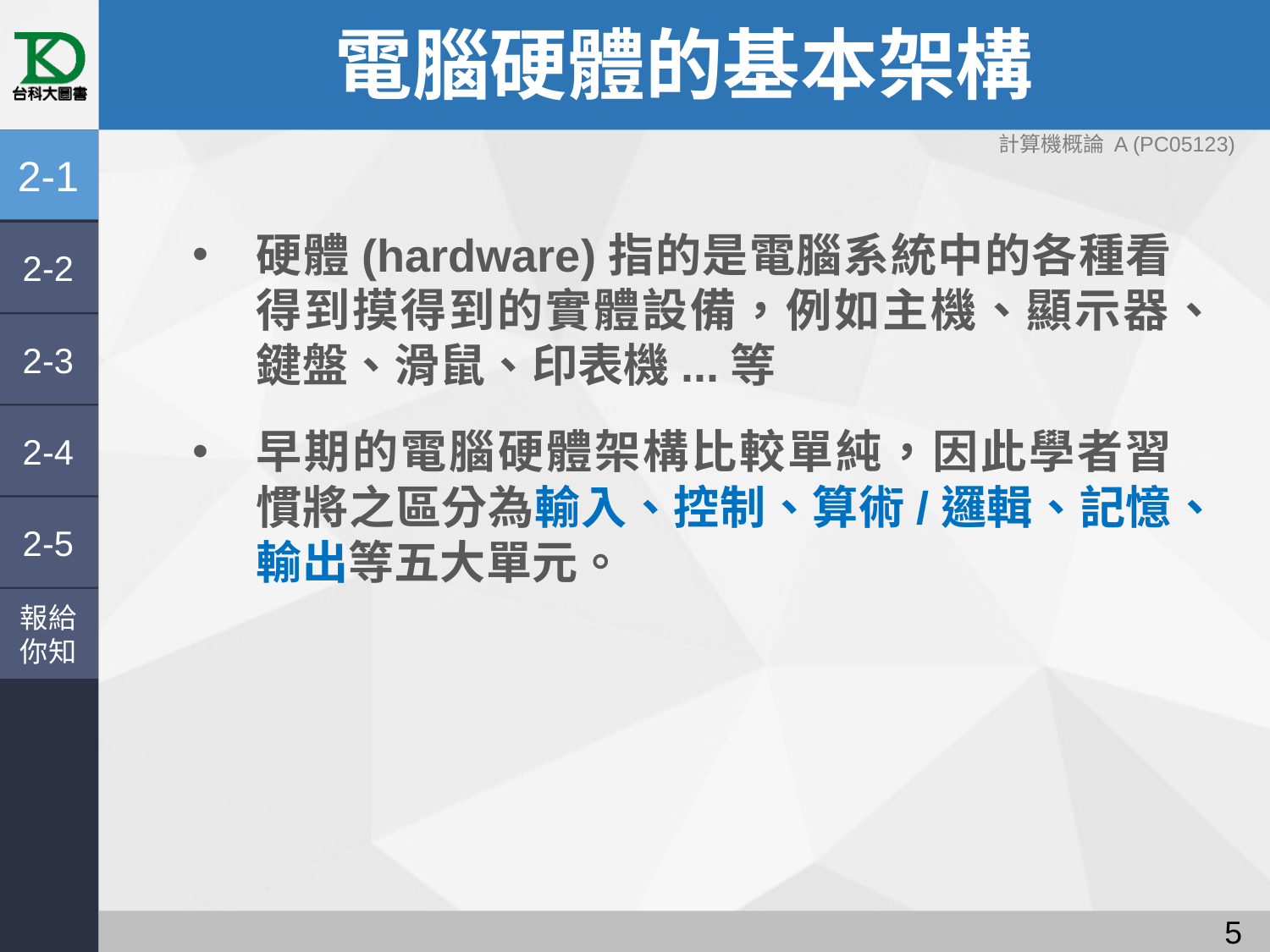

# 電腦硬體的基本架構
計算機概論 A (PC05123)
2-1
硬體(hardware)指的是電腦系統中的各種看得到摸得到的實體設備，例如主機、顯示器、鍵盤、滑鼠、印表機...等
早期的電腦硬體架構比較單純，因此學者習慣將之區分為輸入、控制、算術/邏輯、記憶、輸出等五大單元。
2-2
2-3
2-4
2-5
報給
你知
5